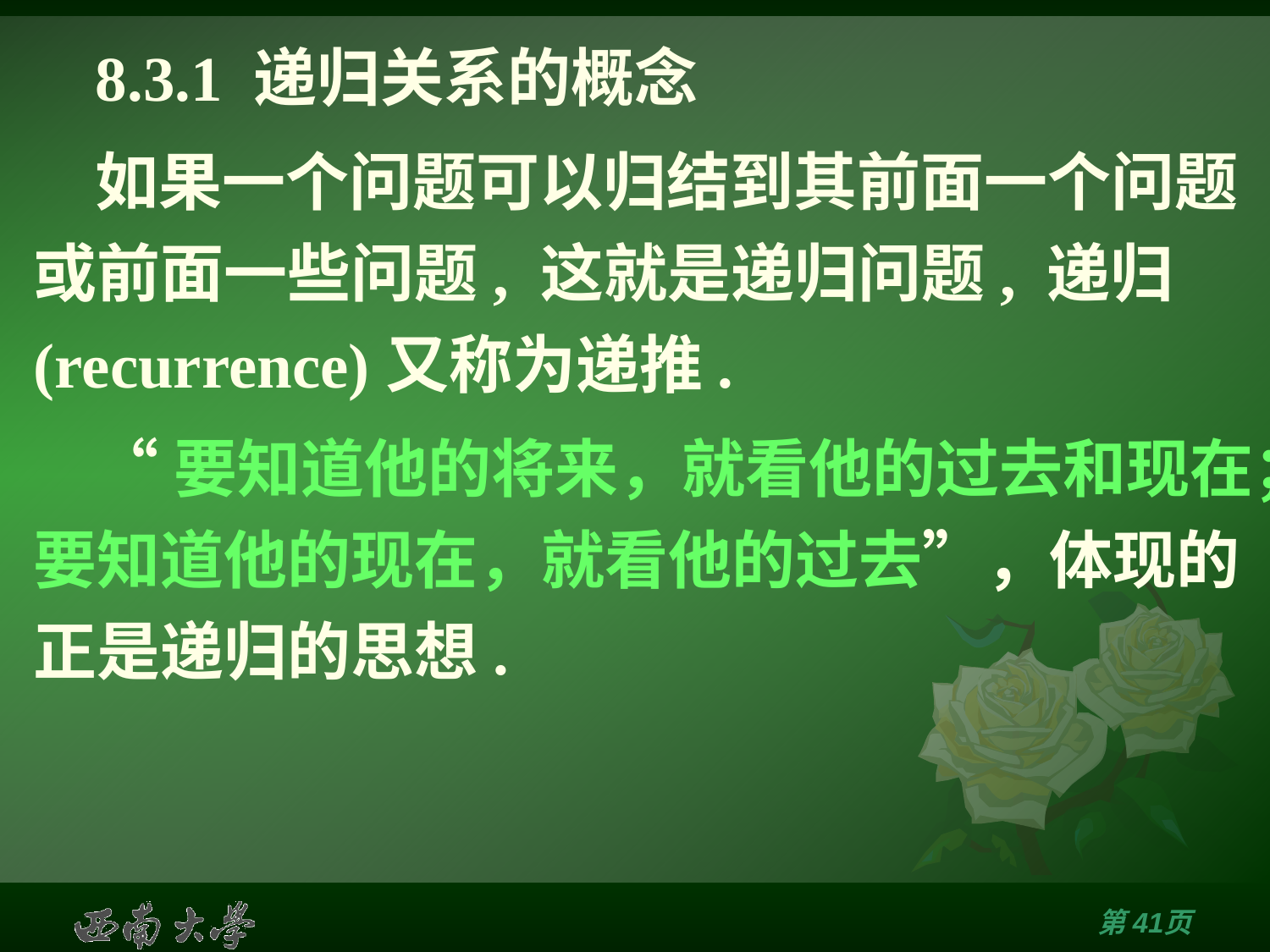

# 8.3.1 递归关系的概念
如果一个问题可以归结到其前面一个问题或前面一些问题, 这就是递归问题, 递归(recurrence)又称为递推.
“要知道他的将来，就看他的过去和现在；要知道他的现在，就看他的过去”，体现的正是递归的思想.

第41页